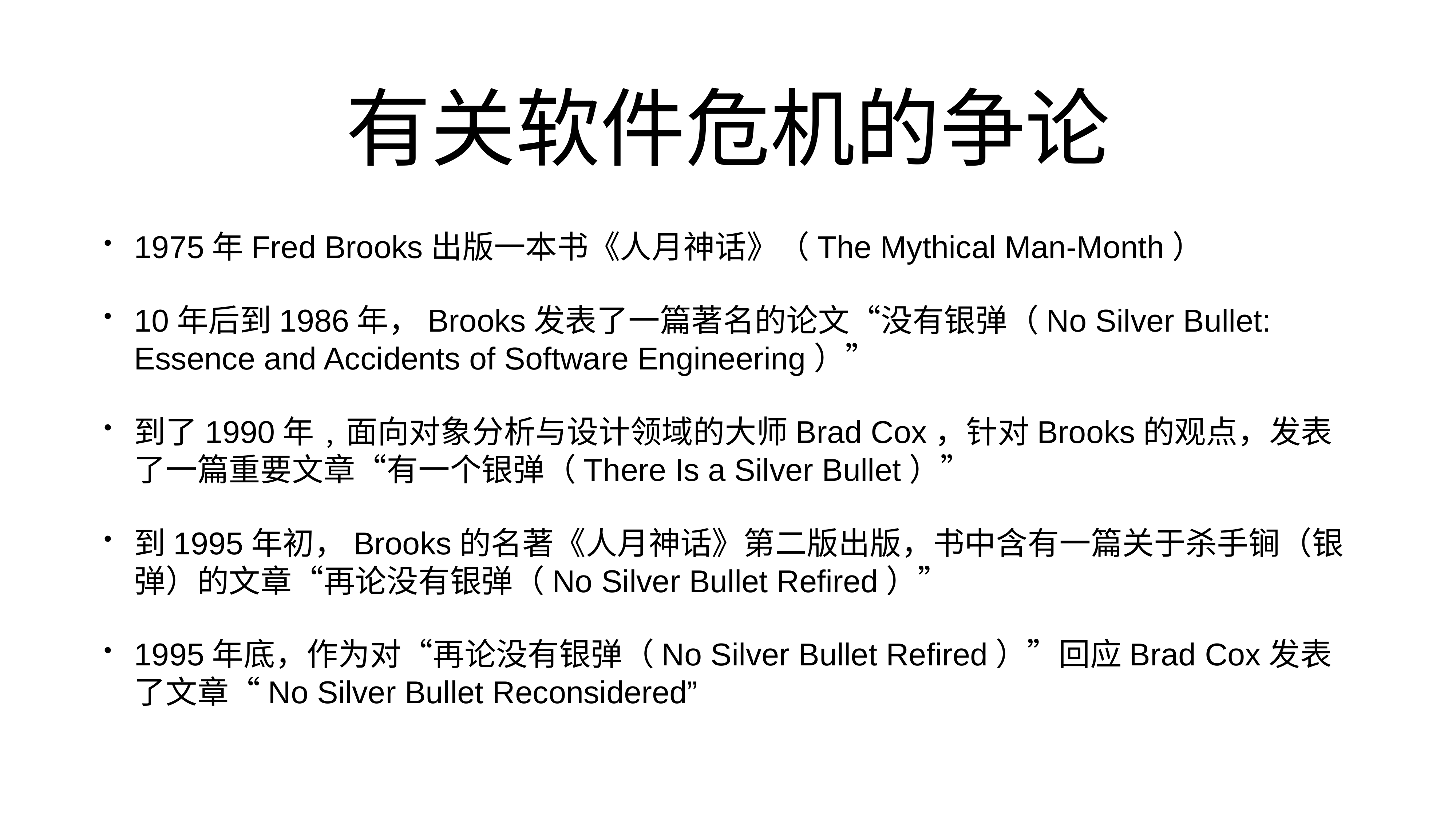

# 有关软件危机的争论
1975年Fred Brooks出版一本书《人月神话》（The Mythical Man-Month）
10年后到1986年，Brooks发表了一篇著名的论文“没有银弹（No Silver Bullet: Essence and Accidents of Software Engineering）”
到了1990年﹐面向对象分析与设计领域的大师Brad Cox，针对Brooks的观点，发表了一篇重要文章“有一个银弹（There Is a Silver Bullet）”
到1995年初，Brooks的名著《人月神话》第二版出版，书中含有一篇关于杀手锏（银弹）的文章“再论没有银弹（No Silver Bullet Refired）”
1995年底，作为对“再论没有银弹（No Silver Bullet Refired）”回应Brad Cox发表了文章“No Silver Bullet Reconsidered”